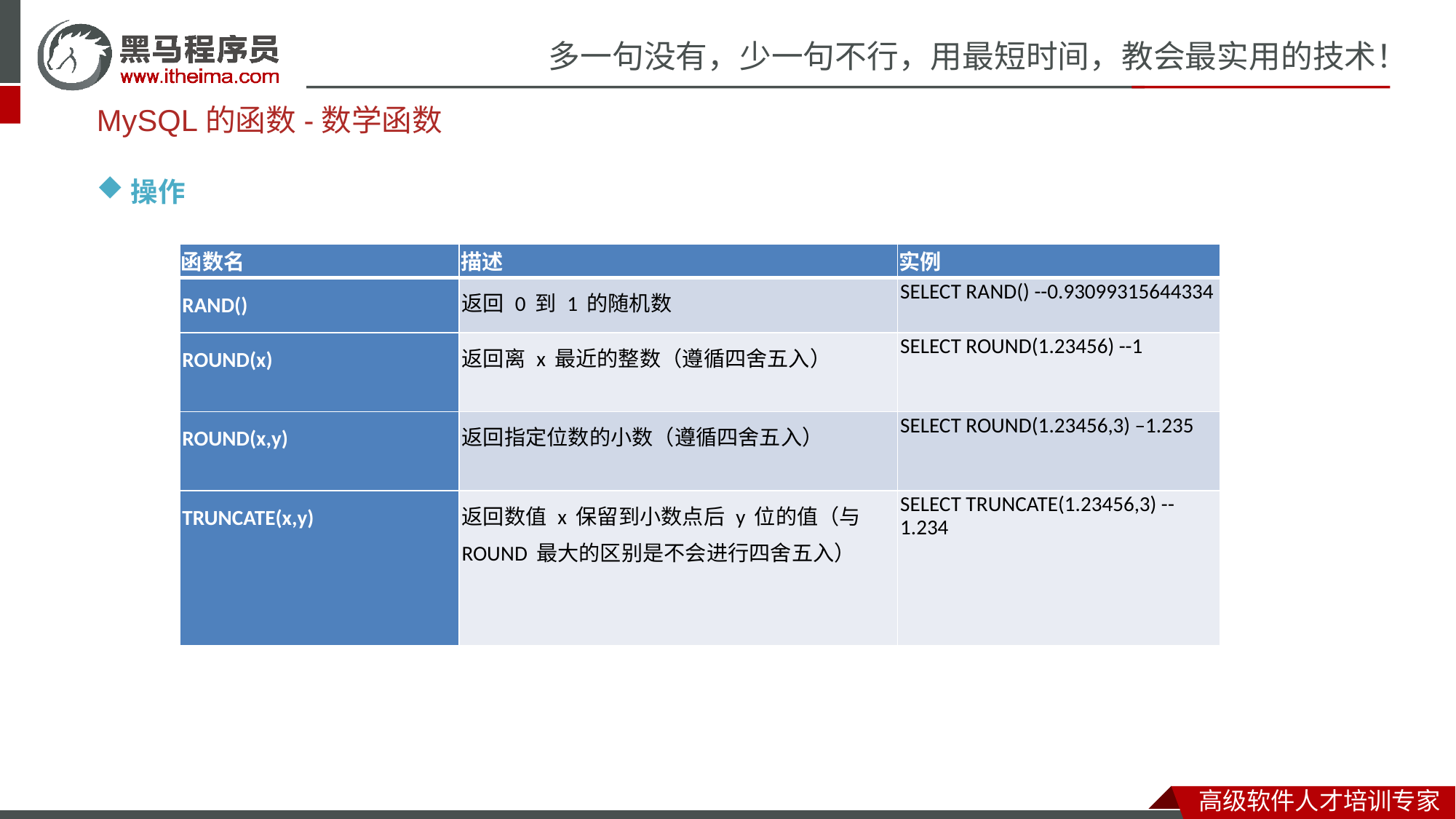

MySQL的函数-数学函数
操作
| 函数名 | 描述 | 实例 |
| --- | --- | --- |
| RAND() | 返回 0 到 1 的随机数 | SELECT RAND() --0.93099315644334 |
| ROUND(x) | 返回离 x 最近的整数（遵循四舍五入） | SELECT ROUND(1.23456) --1 |
| ROUND(x,y) | 返回指定位数的小数（遵循四舍五入） | SELECT ROUND(1.23456,3) –1.235 |
| TRUNCATE(x,y) | 返回数值 x 保留到小数点后 y 位的值（与 ROUND 最大的区别是不会进行四舍五入） | SELECT TRUNCATE(1.23456,3) -- 1.234 |